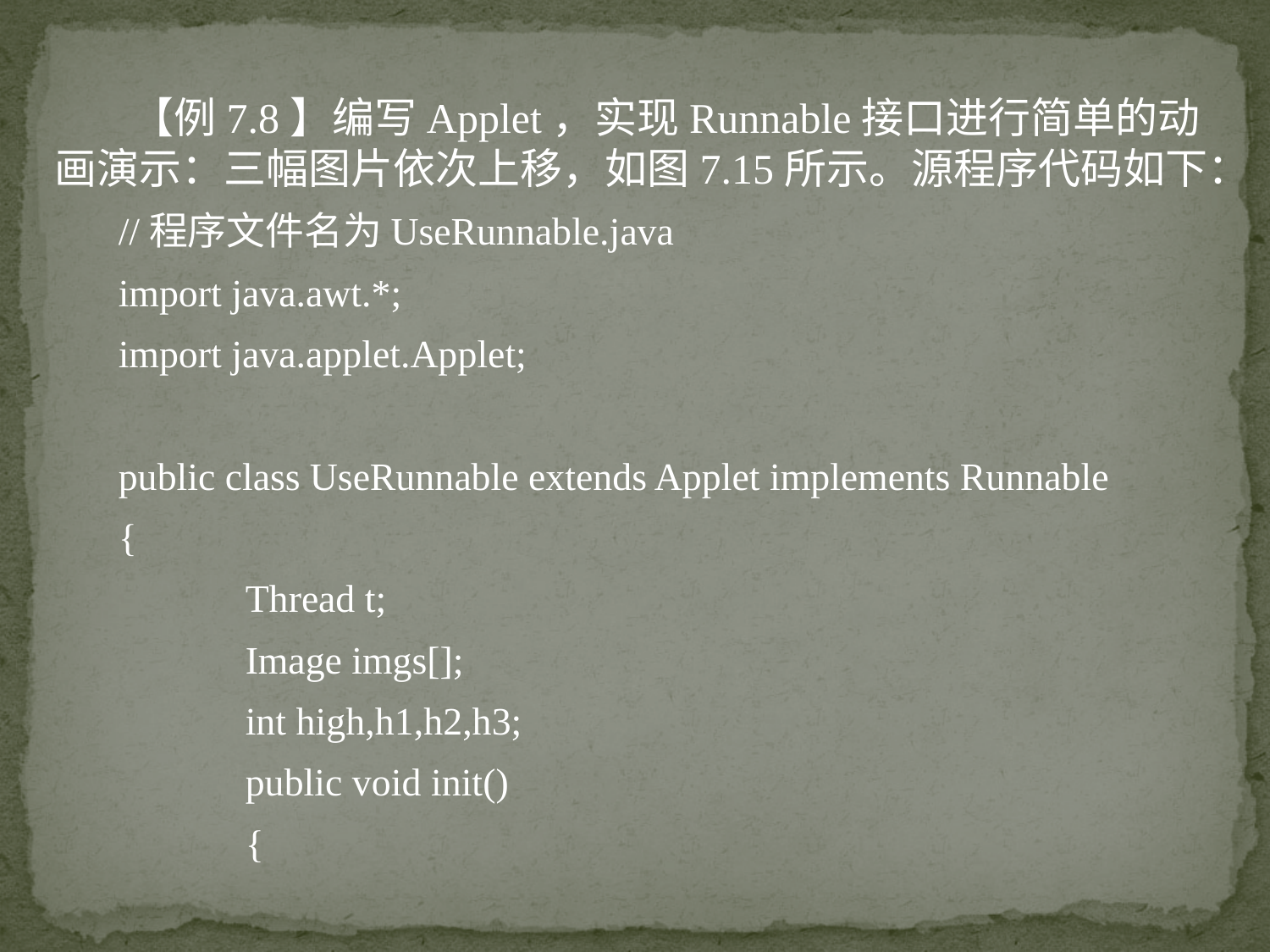

【例7.8】编写Applet，实现Runnable接口进行简单的动画演示：三幅图片依次上移，如图7.15所示。源程序代码如下：
//程序文件名为UseRunnable.java
import java.awt.*;
import java.applet.Applet;

public class UseRunnable extends Applet implements Runnable
{
	Thread t;
	Image imgs[];
	int high,h1,h2,h3;
	public void init()
	{